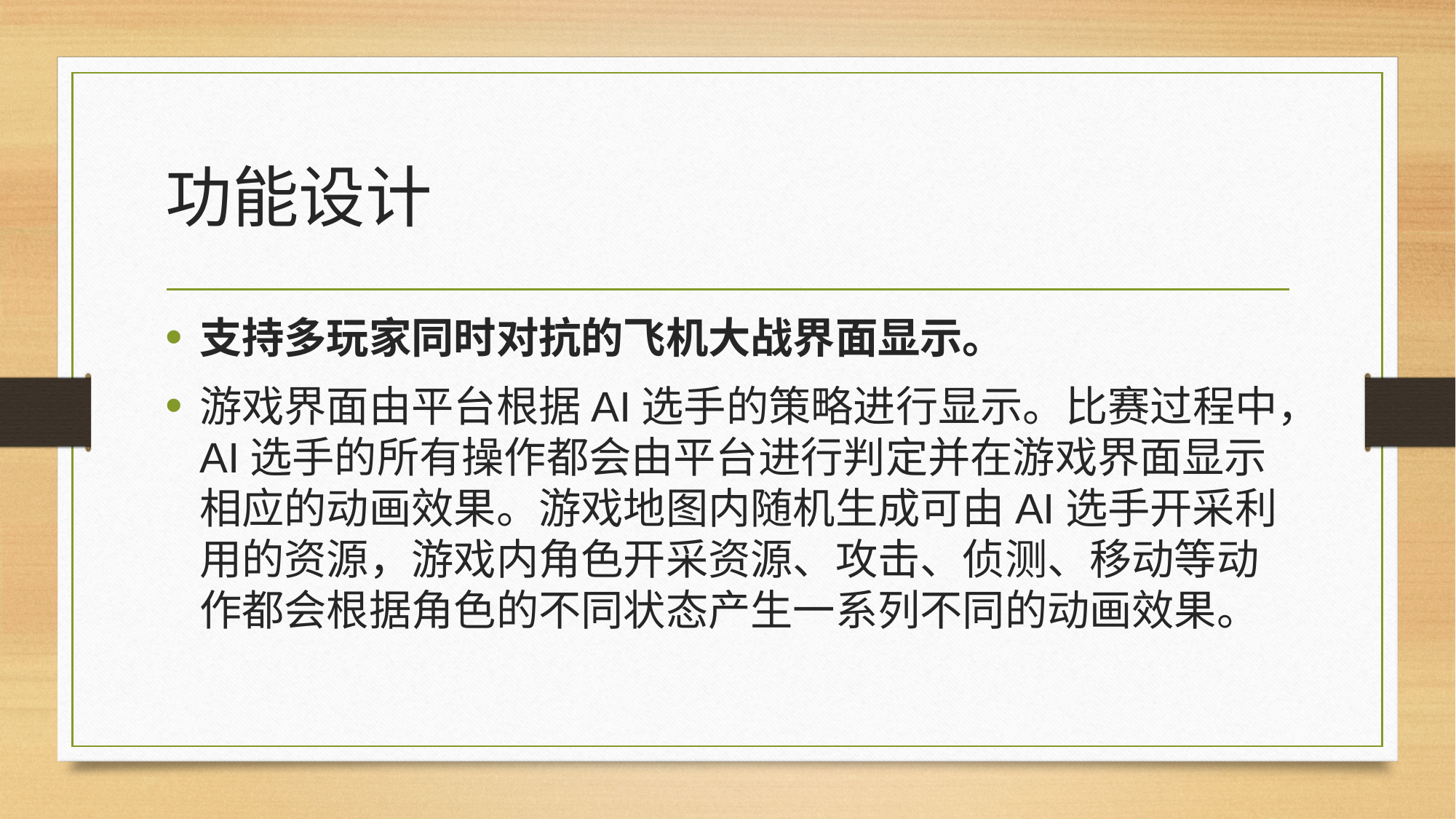

# 功能设计
支持多玩家同时对抗的飞机大战界面显示。
游戏界面由平台根据AI选手的策略进行显示。比赛过程中，AI选手的所有操作都会由平台进行判定并在游戏界面显示相应的动画效果。游戏地图内随机生成可由AI选手开采利用的资源，游戏内角色开采资源、攻击、侦测、移动等动作都会根据角色的不同状态产生一系列不同的动画效果。